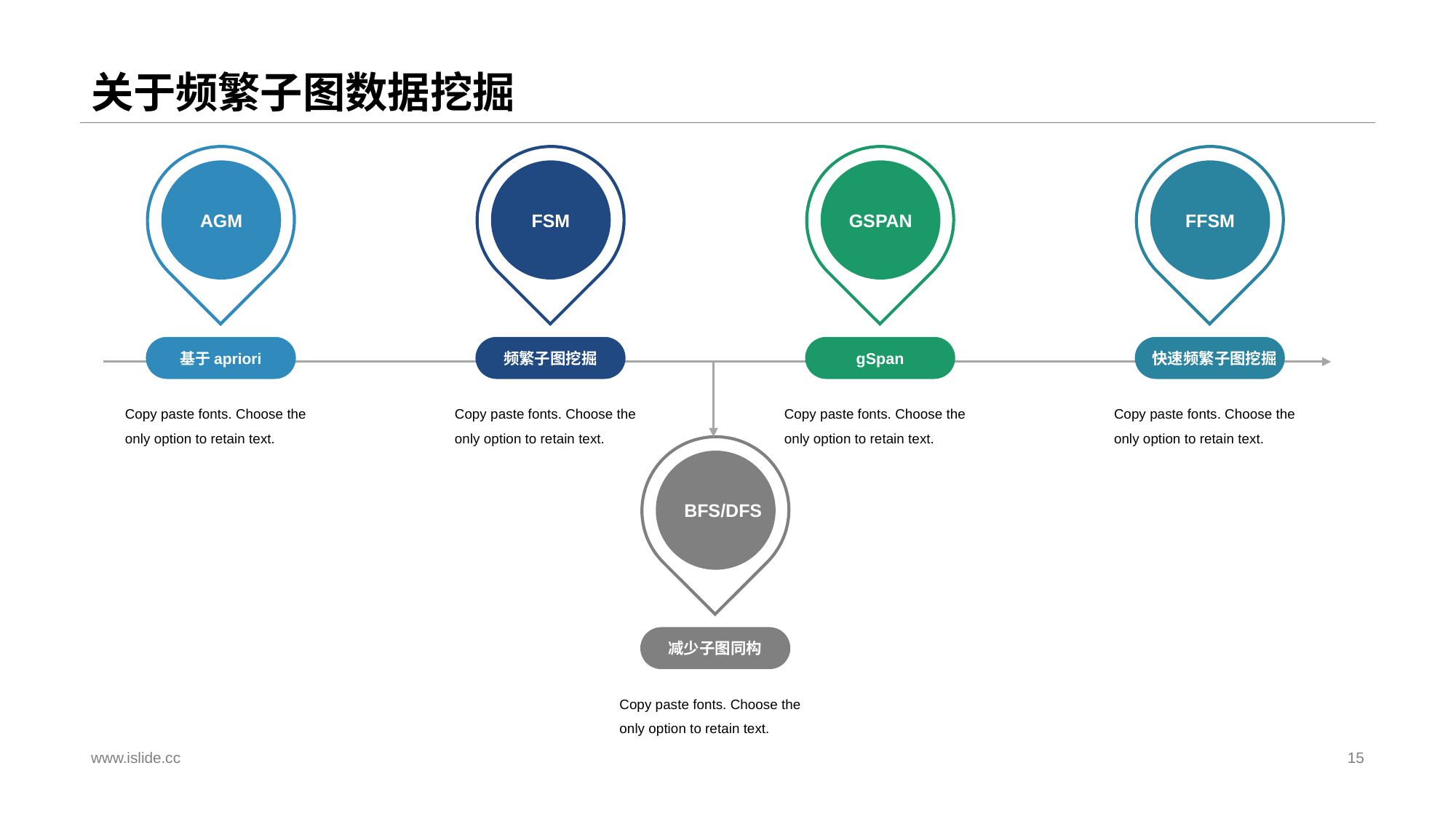

# 关于频繁子图数据挖掘

AGM
FSM
GSPAN
FFSM
基于apriori
频繁子图挖掘
gSpan
快速频繁子图挖掘
Copy paste fonts. Choose the only option to retain text.
Copy paste fonts. Choose the only option to retain text.
Copy paste fonts. Choose the only option to retain text.
Copy paste fonts. Choose the only option to retain text.

BFS/DFS
减少子图同构
Copy paste fonts. Choose the only option to retain text.
www.islide.cc
15